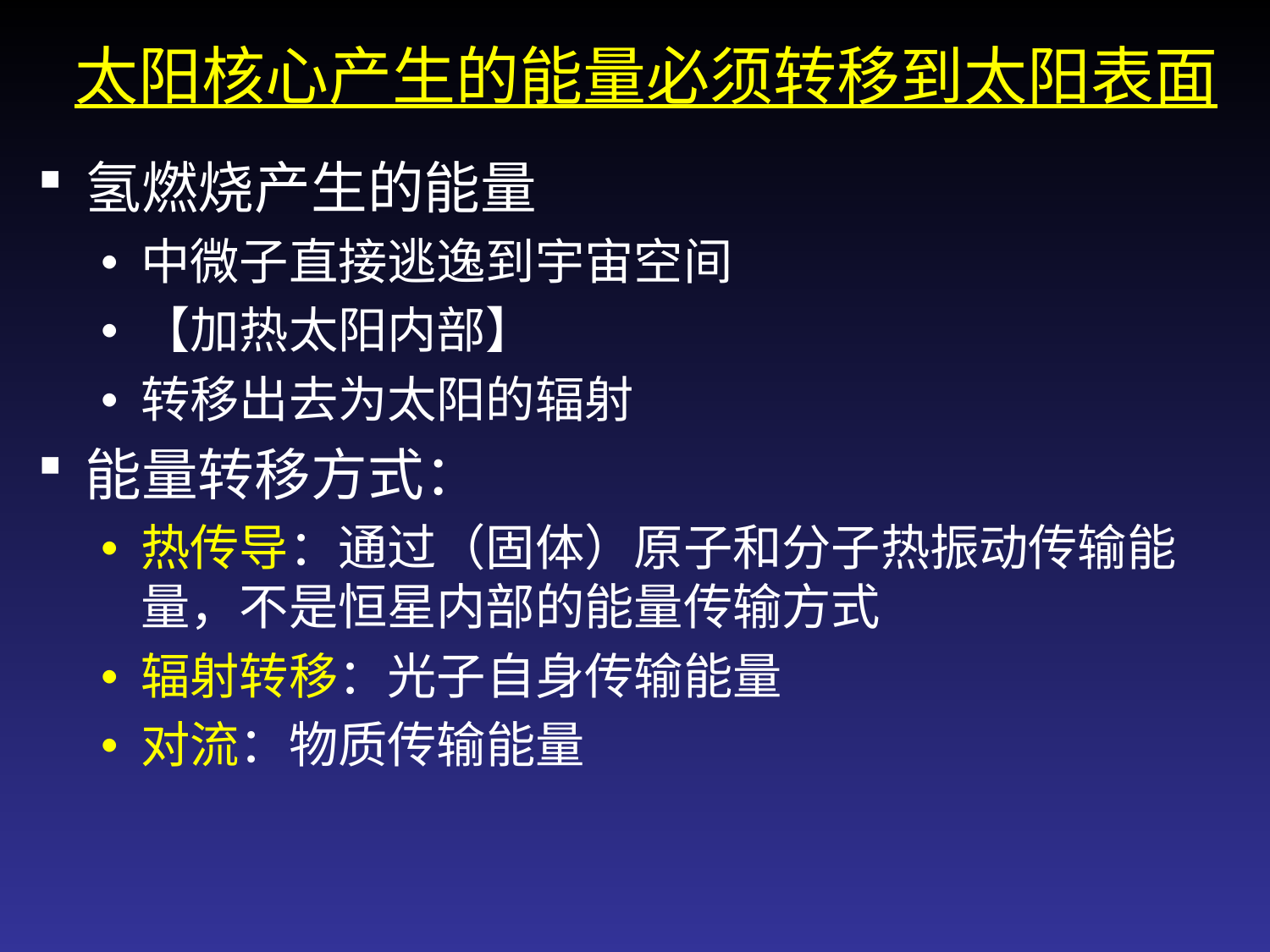

太阳核心产生的能量必须转移到太阳表面
氢燃烧产生的能量
中微子直接逃逸到宇宙空间
【加热太阳内部】
转移出去为太阳的辐射
能量转移方式：
热传导：通过（固体）原子和分子热振动传输能量，不是恒星内部的能量传输方式
辐射转移：光子自身传输能量
对流：物质传输能量